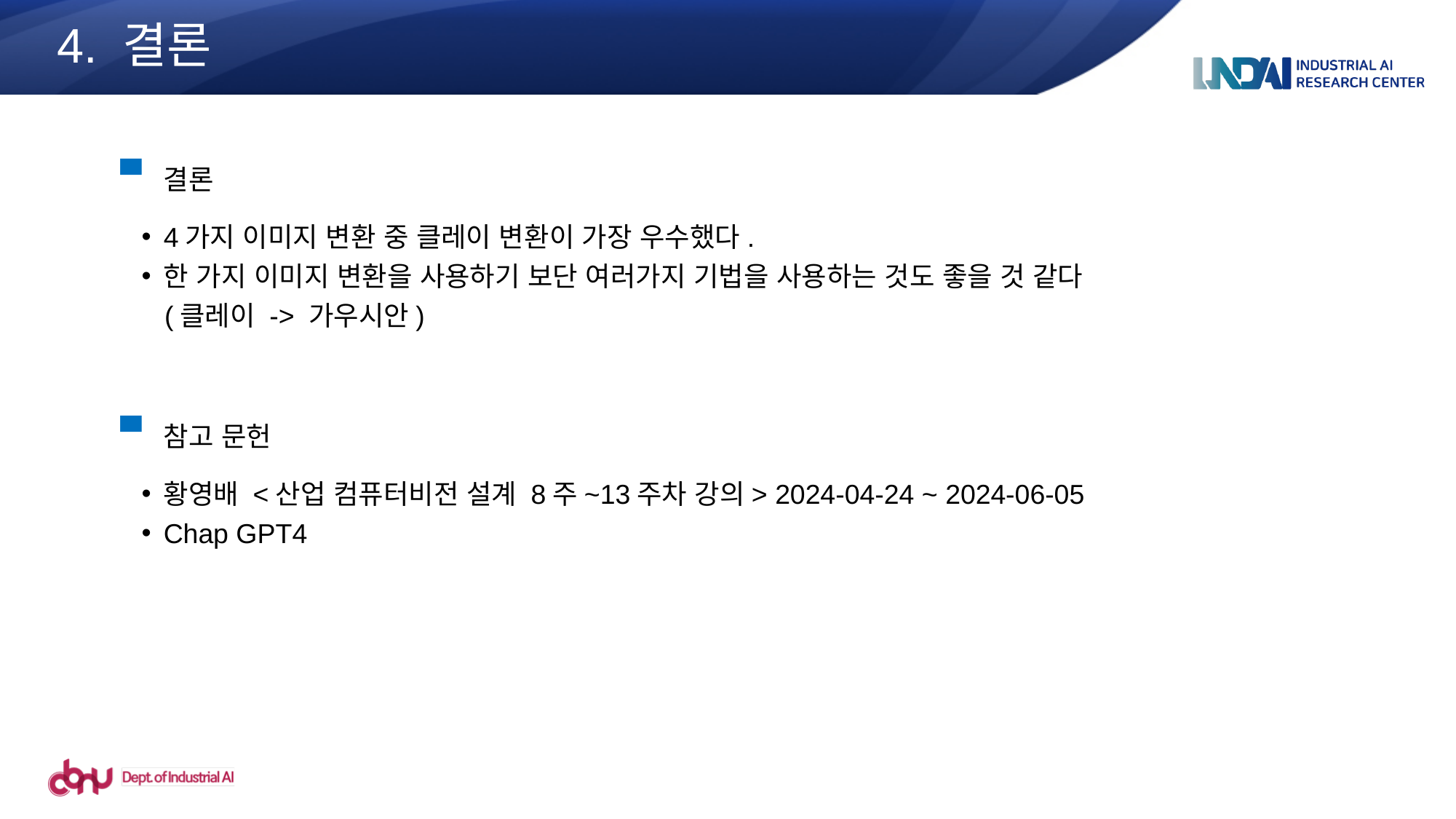

4. 결론
결론
4가지 이미지 변환 중 클레이 변환이 가장 우수했다.
한 가지 이미지 변환을 사용하기 보단 여러가지 기법을 사용하는 것도 좋을 것 같다
   (클레이 -> 가우시안)
참고 문헌
황영배 <산업 컴퓨터비전 설계 8주~13주차 강의> 2024-04-24 ~ 2024-06-05
Chap GPT4